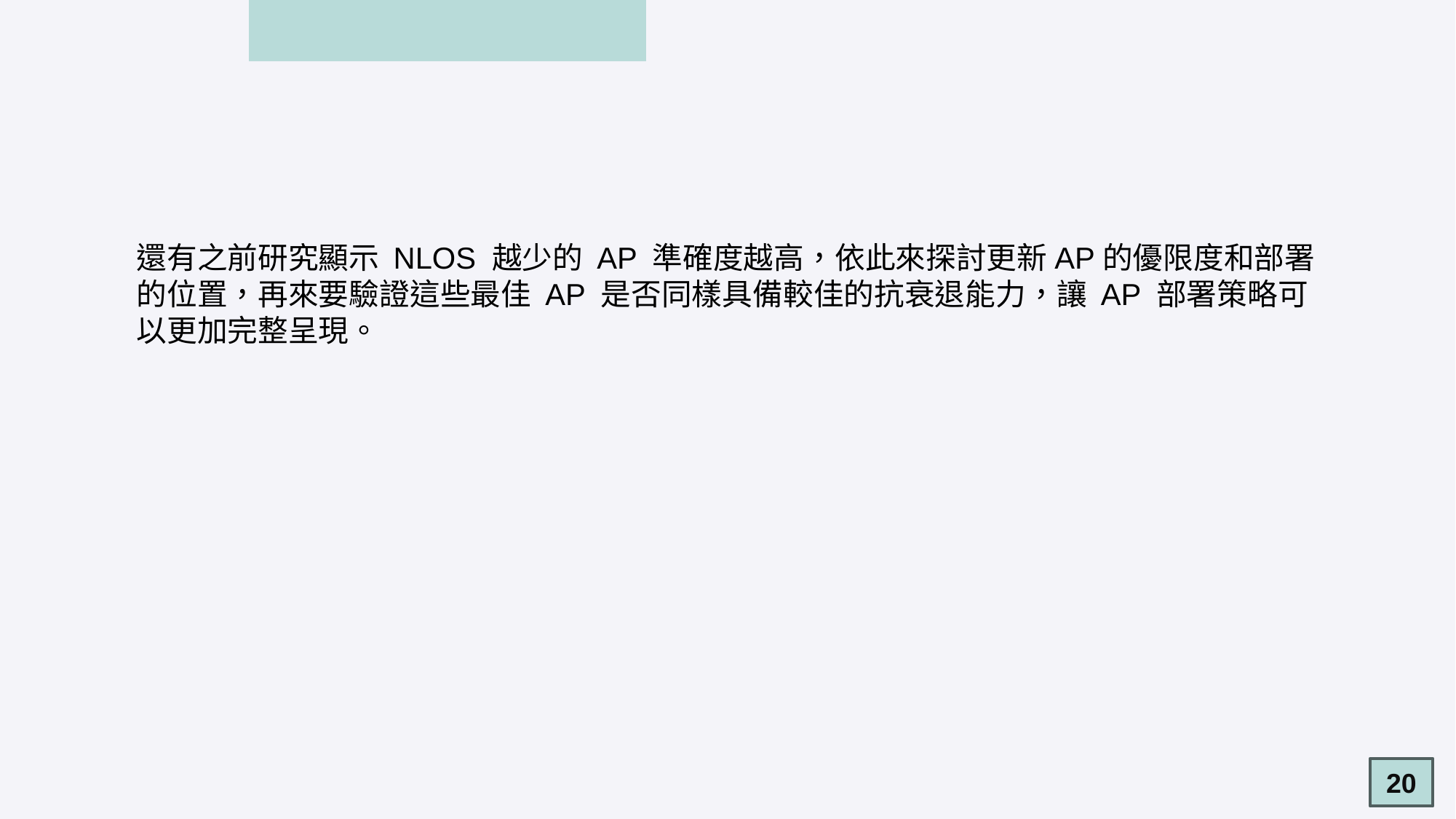

還有之前研究顯示 NLOS 越少的 AP 準確度越高，依此來探討更新AP的優限度和部署的位置，再來要驗證這些最佳 AP 是否同樣具備較佳的抗衰退能力，讓 AP 部署策略可以更加完整呈現。
20